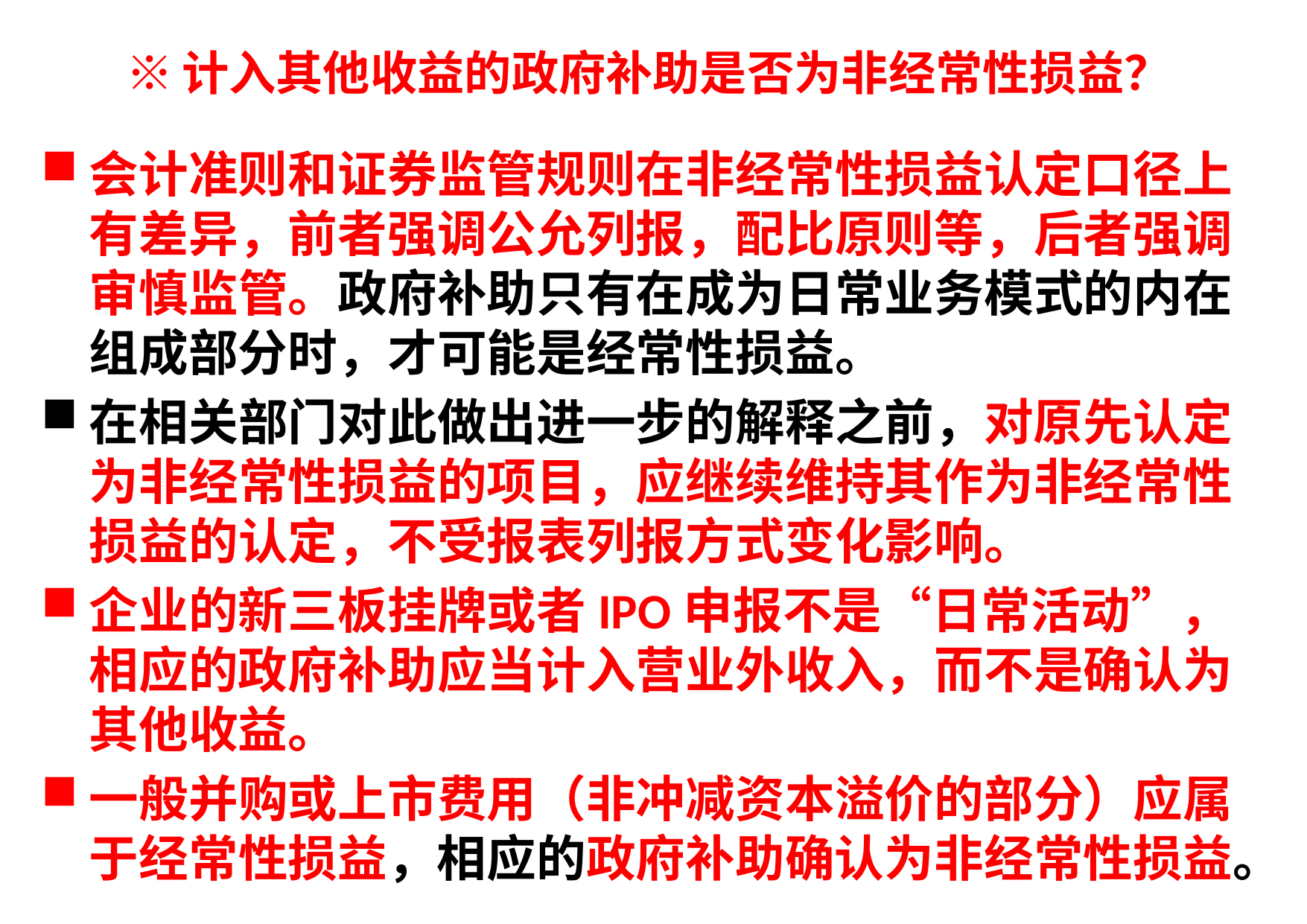

# ※计入其他收益的政府补助是否为非经常性损益？
会计准则和证券监管规则在非经常性损益认定口径上有差异，前者强调公允列报，配比原则等，后者强调审慎监管。政府补助只有在成为日常业务模式的内在组成部分时，才可能是经常性损益。
在相关部门对此做出进一步的解释之前，对原先认定为非经常性损益的项目，应继续维持其作为非经常性损益的认定，不受报表列报方式变化影响。
企业的新三板挂牌或者IPO申报不是“日常活动”，相应的政府补助应当计入营业外收入，而不是确认为其他收益。
一般并购或上市费用（非冲减资本溢价的部分）应属于经常性损益，相应的政府补助确认为非经常性损益。

52